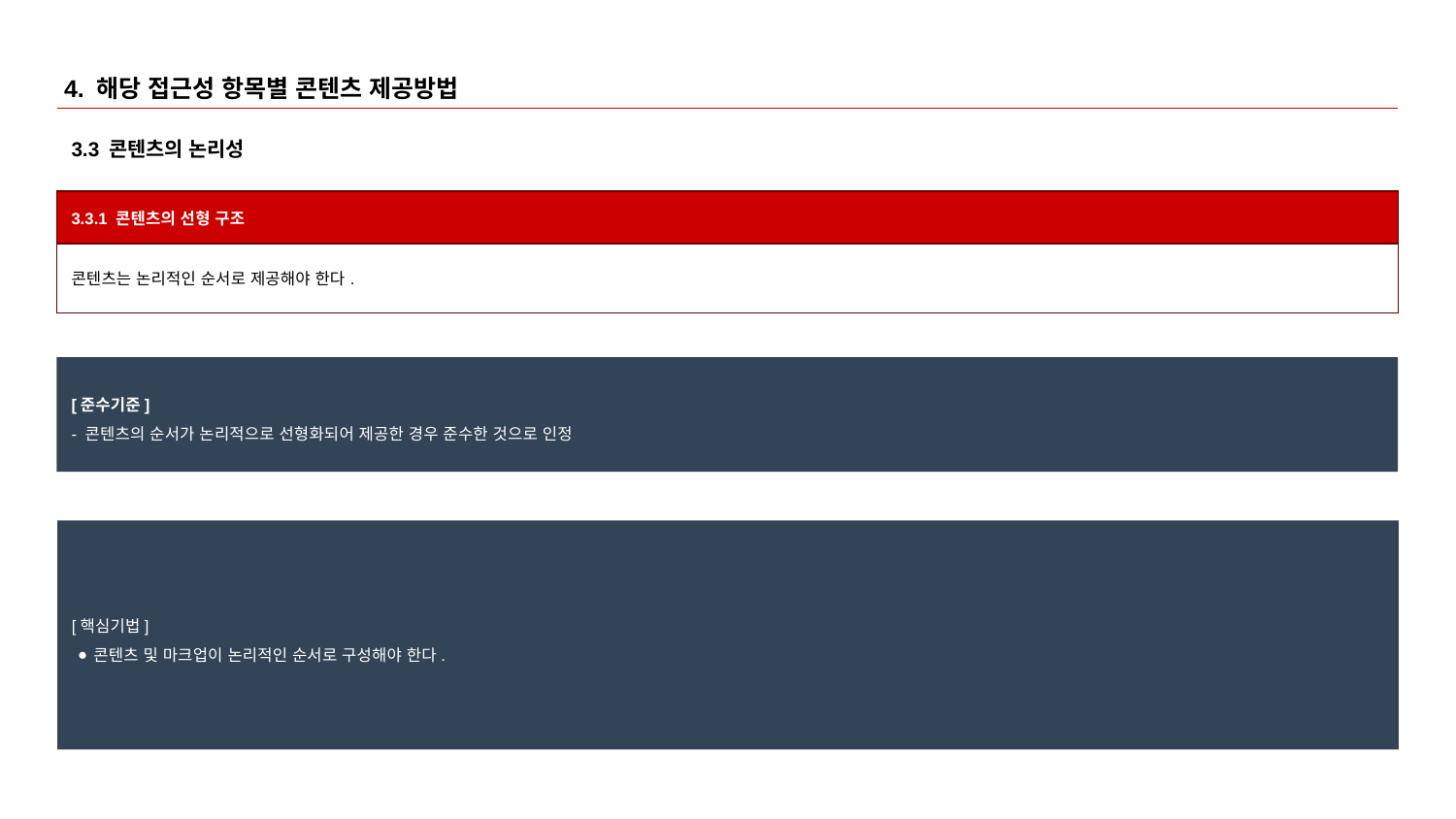

# 4. 해당 접근성 항목별 콘텐츠 제공방법
3.3 콘텐츠의 논리성
| 3.3.1 콘텐츠의 선형 구조 |
| --- |
| 콘텐츠는 논리적인 순서로 제공해야 한다. |
[준수기준]
- 콘텐츠의 순서가 논리적으로 선형화되어 제공한 경우 준수한 것으로 인정
[핵심기법]
콘텐츠 및 마크업이 논리적인 순서로 구성해야 한다.